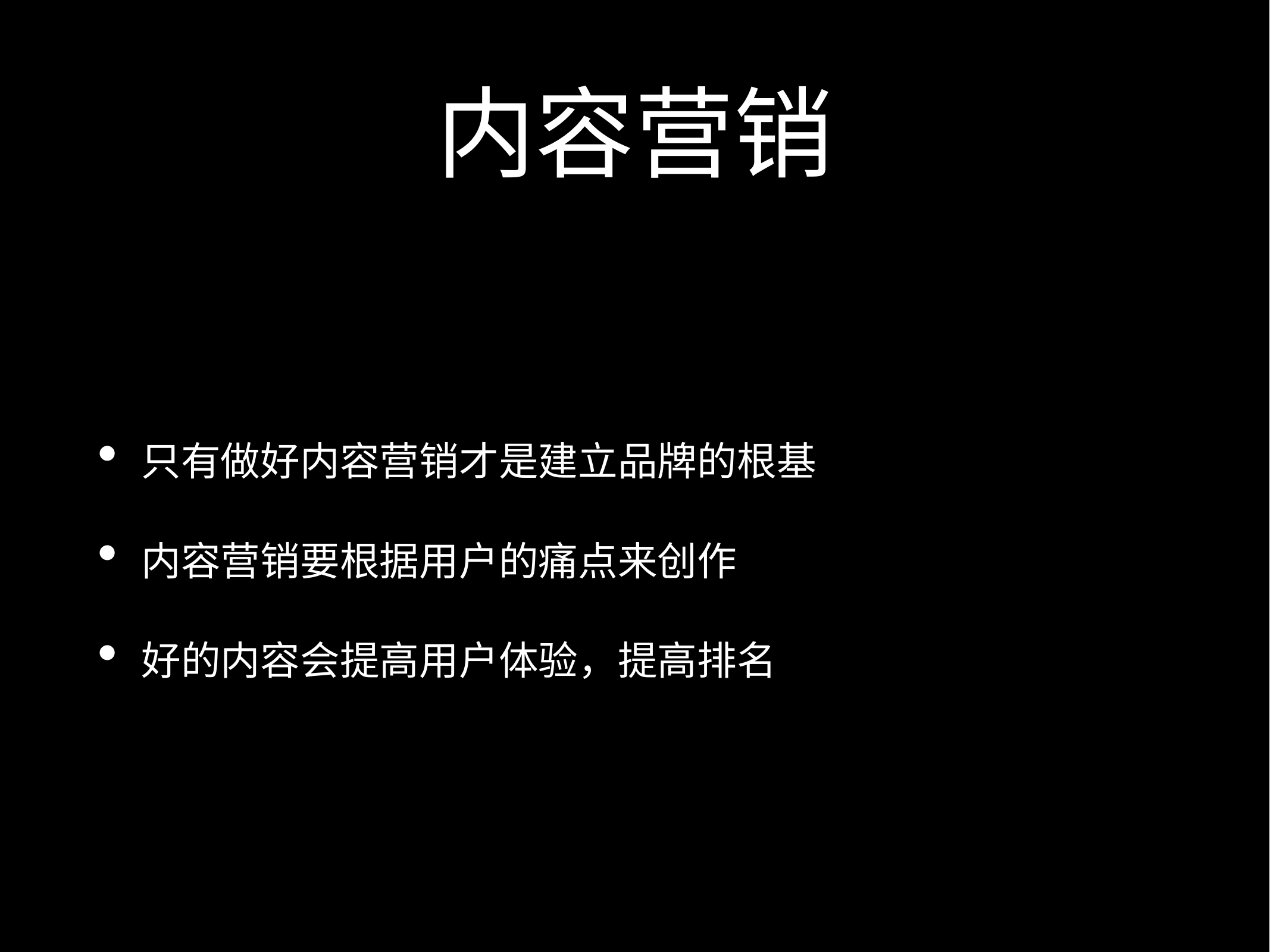

# 内容营销
只有做好内容营销才是建立品牌的根基
内容营销要根据用户的痛点来创作
好的内容会提高用户体验，提高排名